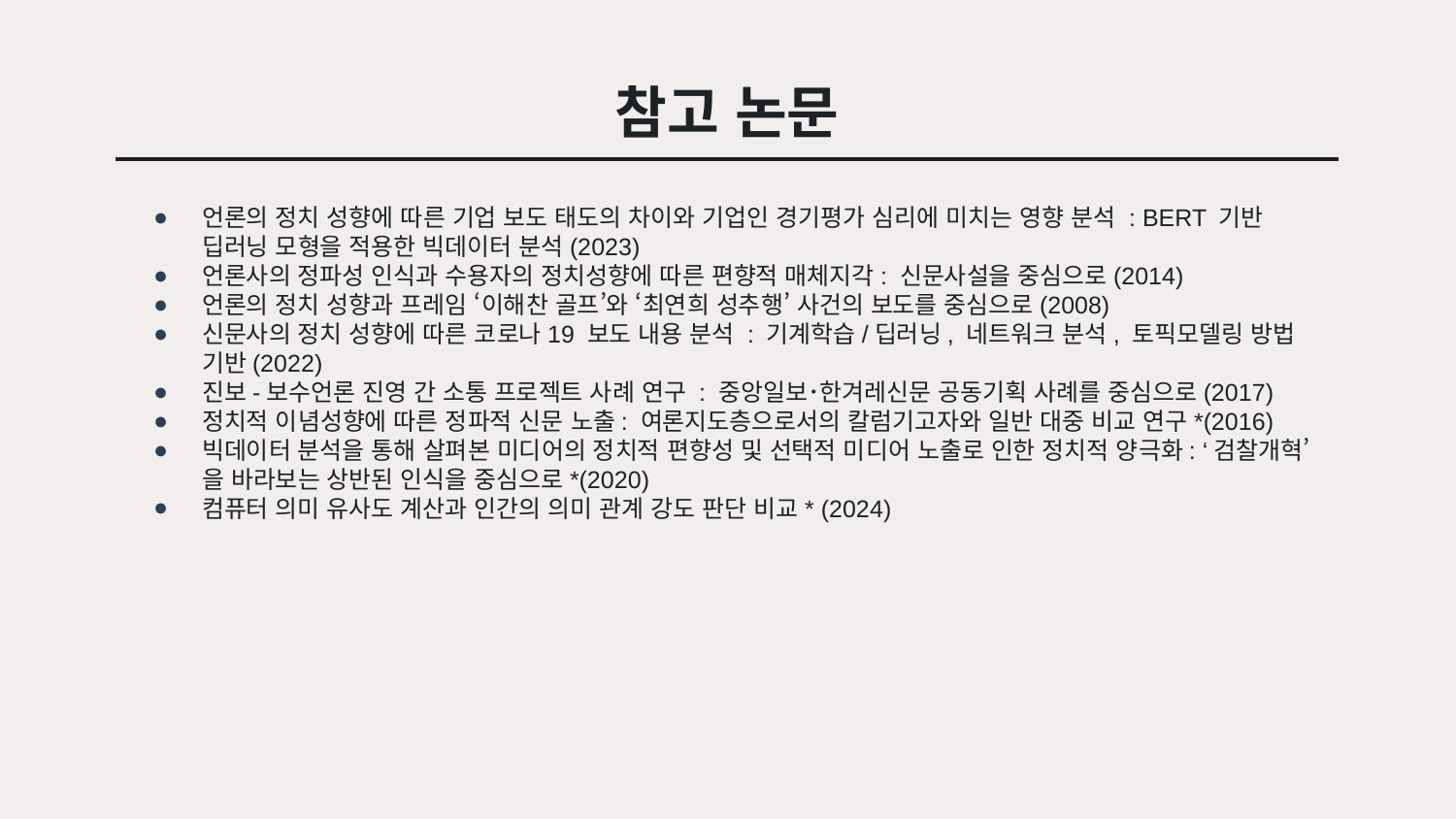

# 참고 논문
언론의 정치 성향에 따른 기업 보도 태도의 차이와 기업인 경기평가 심리에 미치는 영향 분석 : BERT 기반 딥러닝 모형을 적용한 빅데이터 분석(2023)
언론사의 정파성 인식과 수용자의 정치성향에 따른 편향적 매체지각: 신문사설을 중심으로(2014)
언론의 정치 성향과 프레임 ‘이해찬 골프’와 ‘최연희 성추행’ 사건의 보도를 중심으로(2008)
신문사의 정치 성향에 따른 코로나19 보도 내용 분석 : 기계학습/딥러닝, 네트워크 분석, 토픽모델링 방법 기반(2022)
진보-보수언론 진영 간 소통 프로젝트 사례 연구 : 중앙일보･한겨레신문 공동기획 사례를 중심으로(2017)
정치적 이념성향에 따른 정파적 신문 노출: 여론지도층으로서의 칼럼기고자와 일반 대중 비교 연구*(2016)
빅데이터 분석을 통해 살펴본 미디어의 정치적 편향성 및 선택적 미디어 노출로 인한 정치적 양극화: ‘검찰개혁’을 바라보는 상반된 인식을 중심으로*(2020)
컴퓨터 의미 유사도 계산과 인간의 의미 관계 강도 판단 비교* (2024)